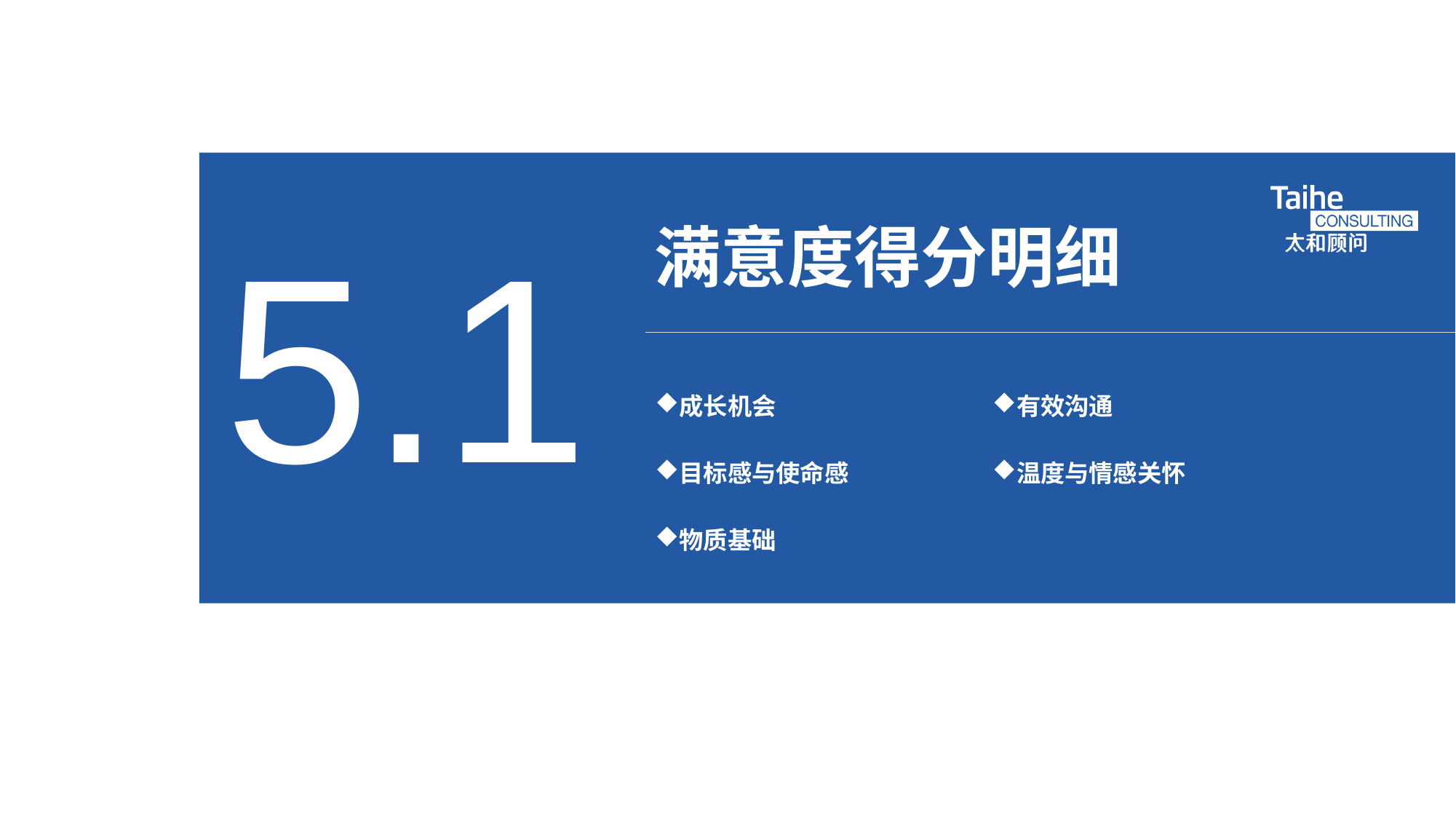

# 5.1
满意度得分明细
成长机会
有效沟通
目标感与使命感
温度与情感关怀
物质基础